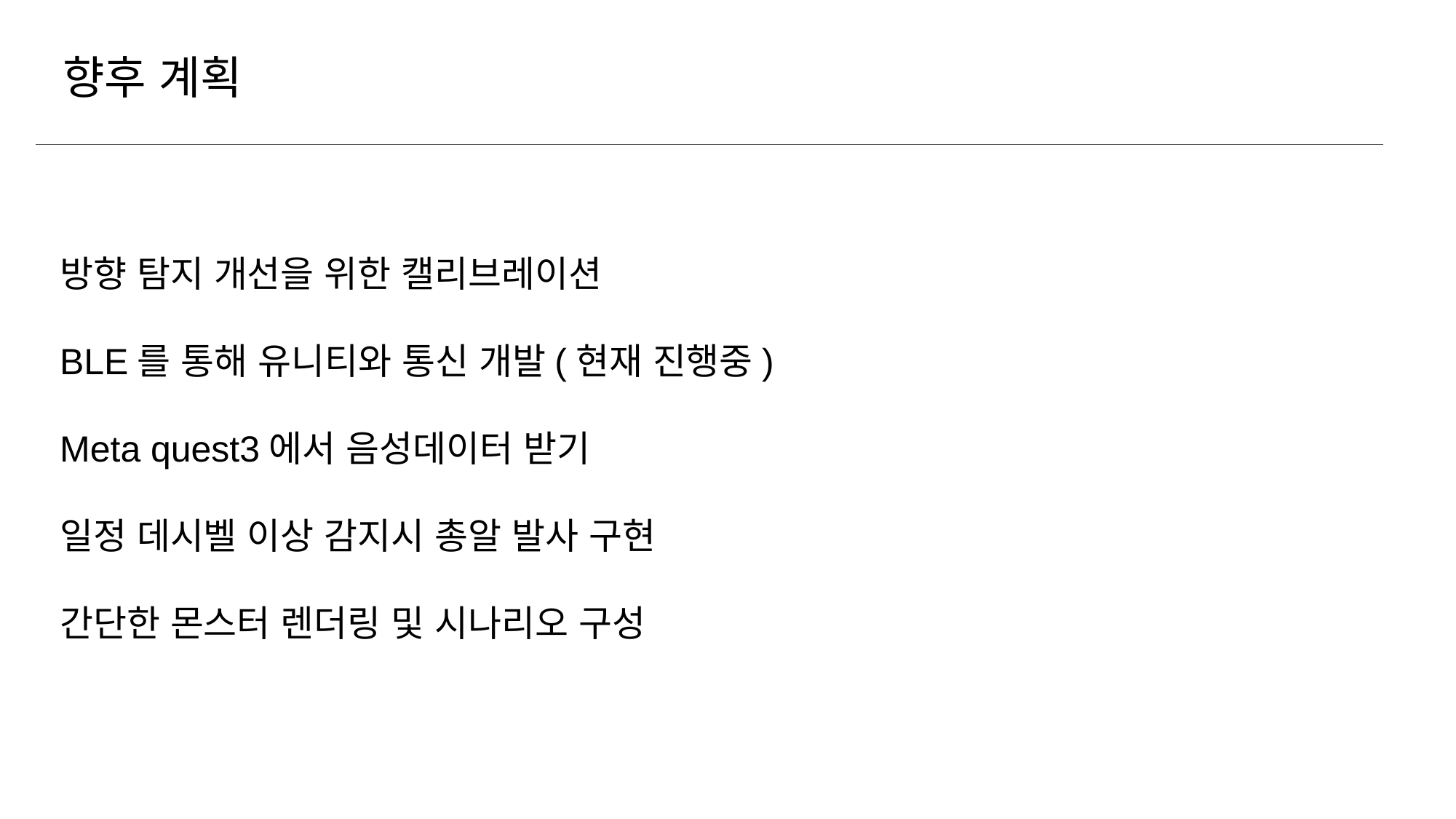

향후 계획
방향 탐지 개선을 위한 캘리브레이션

BLE를 통해 유니티와 통신 개발(현재 진행중)

Meta quest3에서 음성데이터 받기

일정 데시벨 이상 감지시 총알 발사 구현

간단한 몬스터 렌더링 및 시나리오 구성